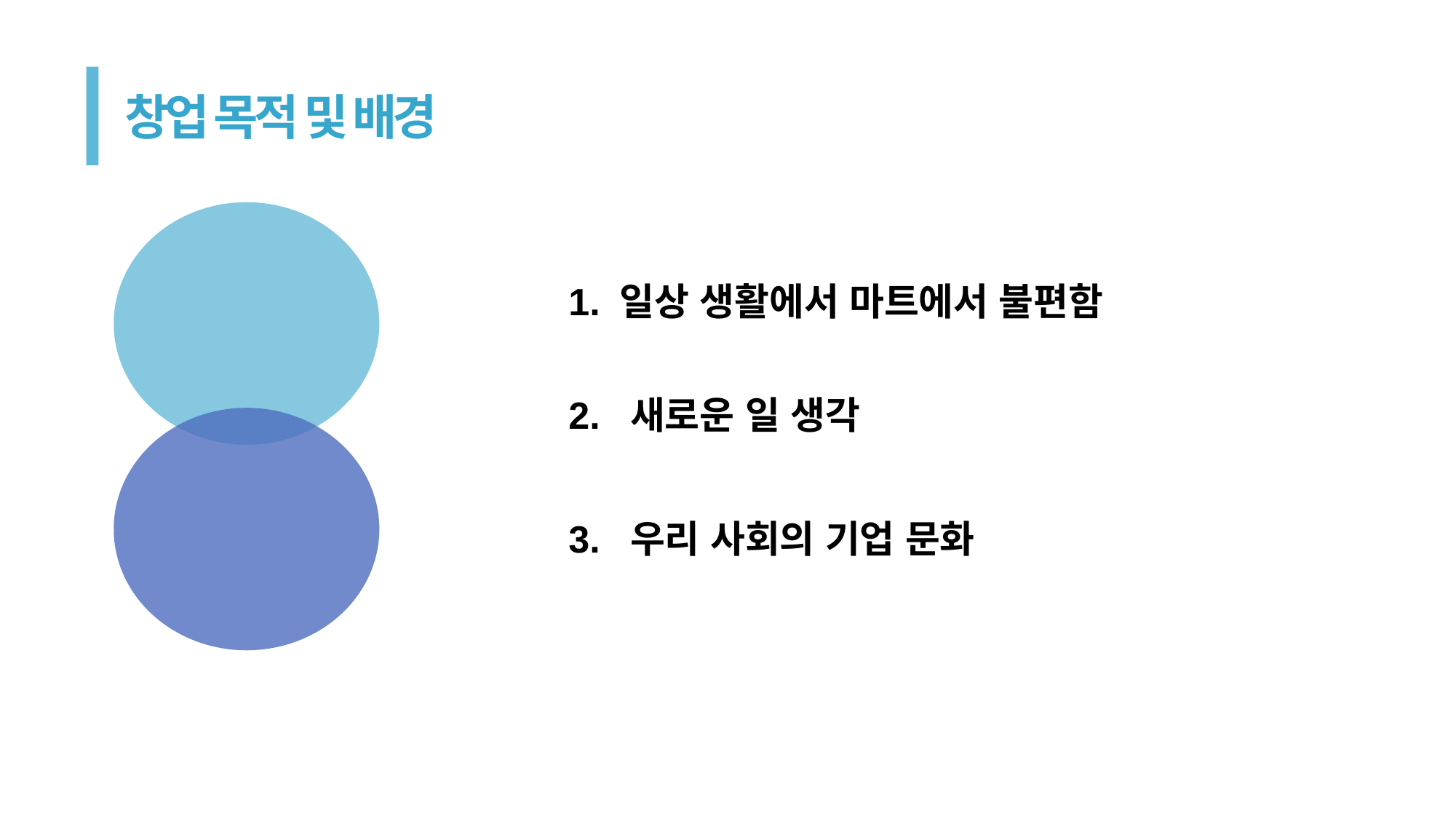

창업 목적 및 배경
일상 불편함
1. 일상 생활에서 마트에서 불편함
2.  새로운 일 생각
기업 간의 구조
3.  우리 사회의 기업 문화